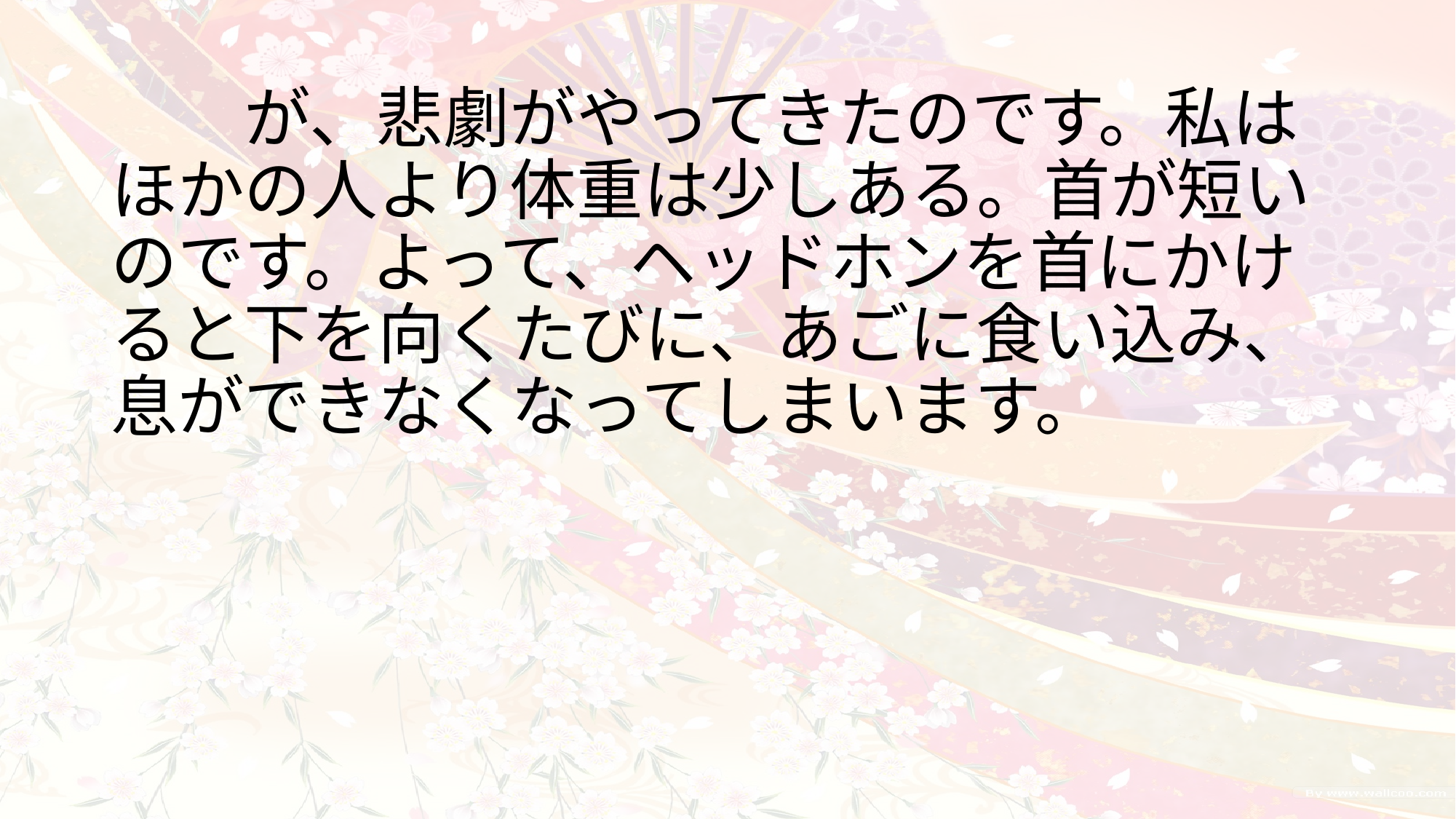

が、悲劇がやってきたのです。私はほかの人より体重は少しある。首が短いのです。よって、ヘッドホンを首にかけると下を向くたびに、あごに食い込み、息ができなくなってしまいます。